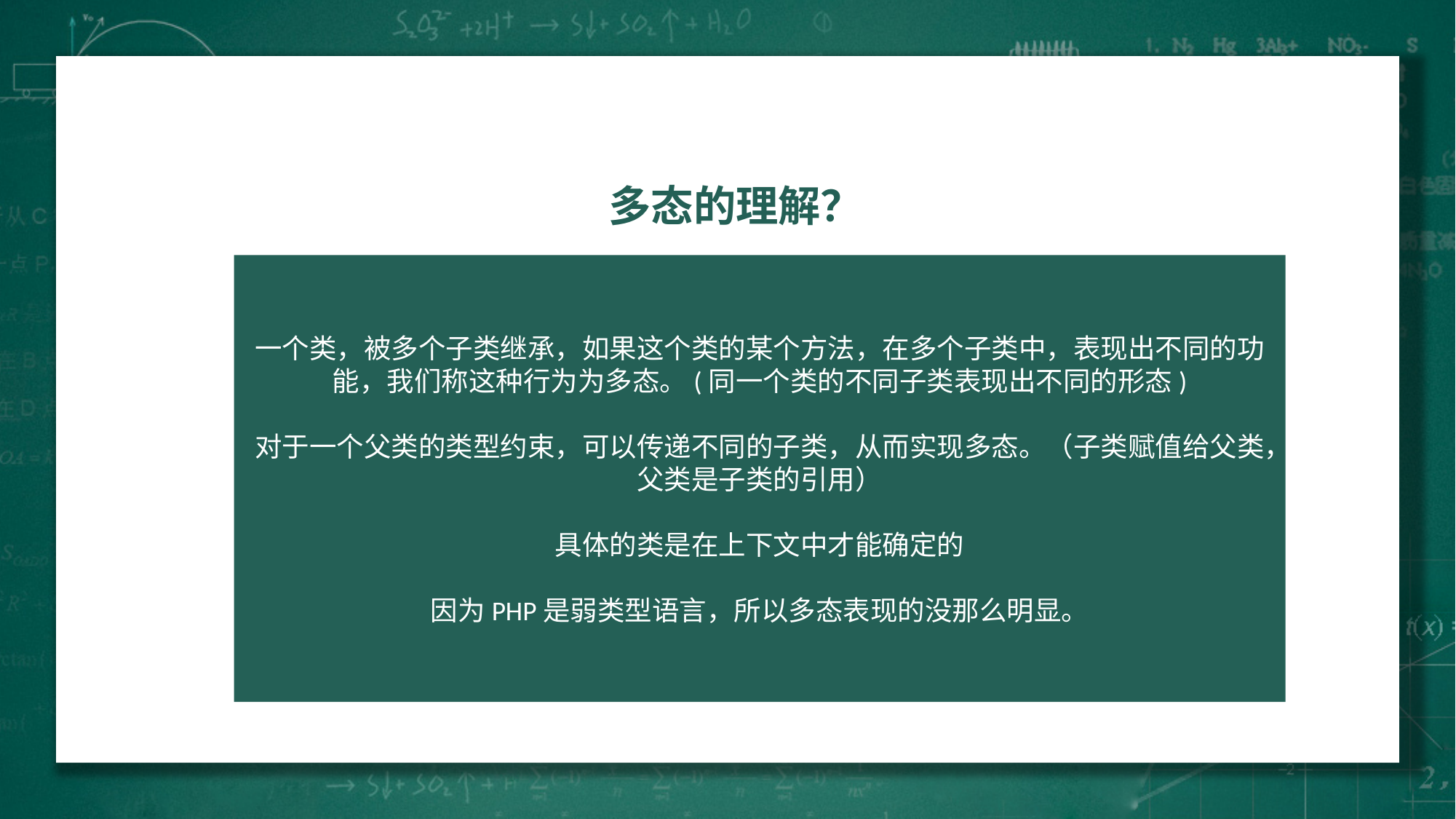

多态的理解？

一个类，被多个子类继承，如果这个类的某个方法，在多个子类中，表现出不同的功能，我们称这种行为为多态。(同一个类的不同子类表现出不同的形态)

对于一个父类的类型约束，可以传递不同的子类，从而实现多态。（子类赋值给父类，父类是子类的引用）

具体的类是在上下文中才能确定的

因为PHP是弱类型语言，所以多态表现的没那么明显。